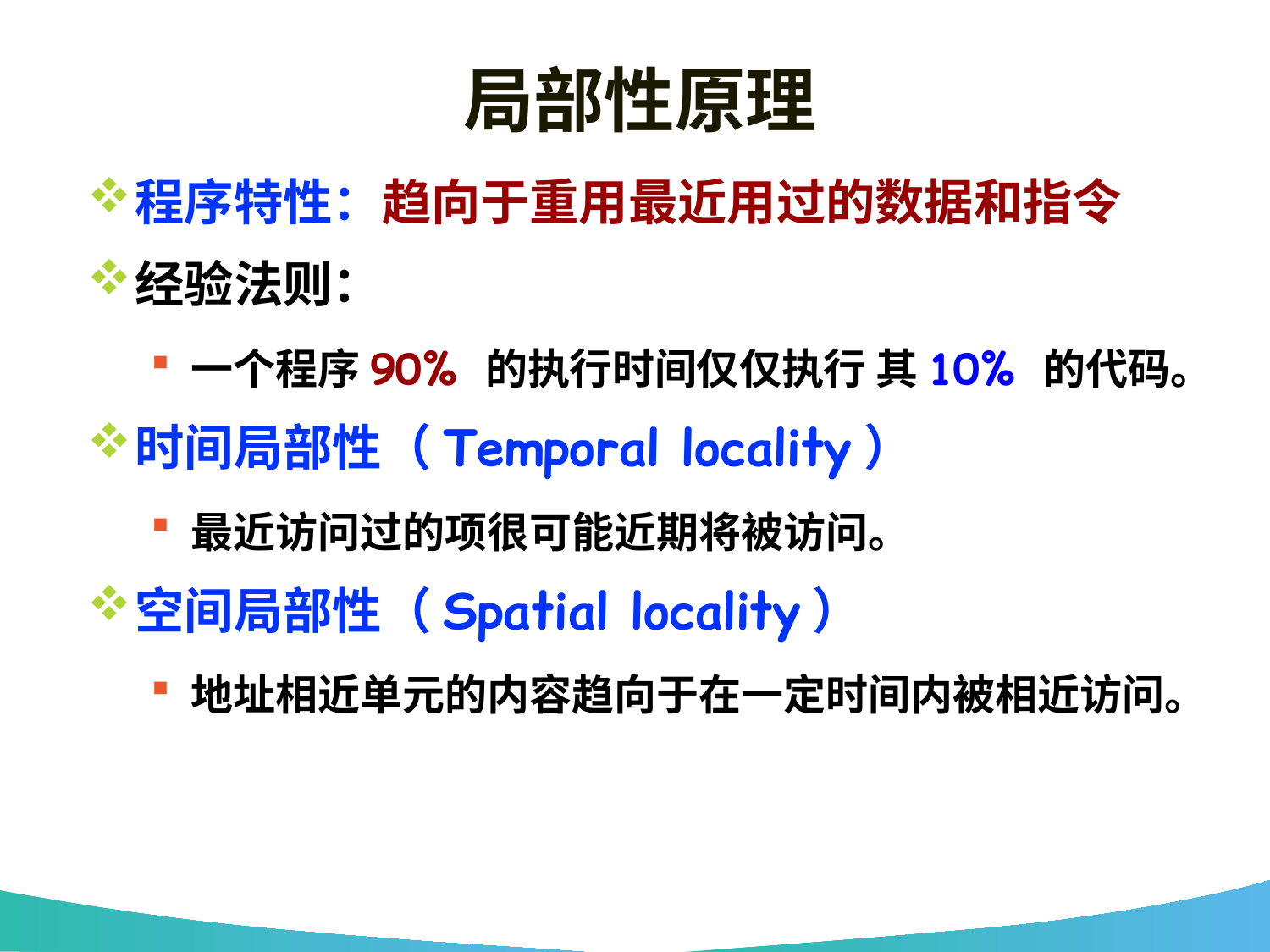

# 局部性原理
程序特性：趋向于重用最近用过的数据和指令
经验法则：
一个程序90% 的执行时间仅仅执行 其10% 的代码。
时间局部性（Temporal locality）
最近访问过的项很可能近期将被访问。
空间局部性（Spatial locality）
地址相近单元的内容趋向于在一定时间内被相近访问。